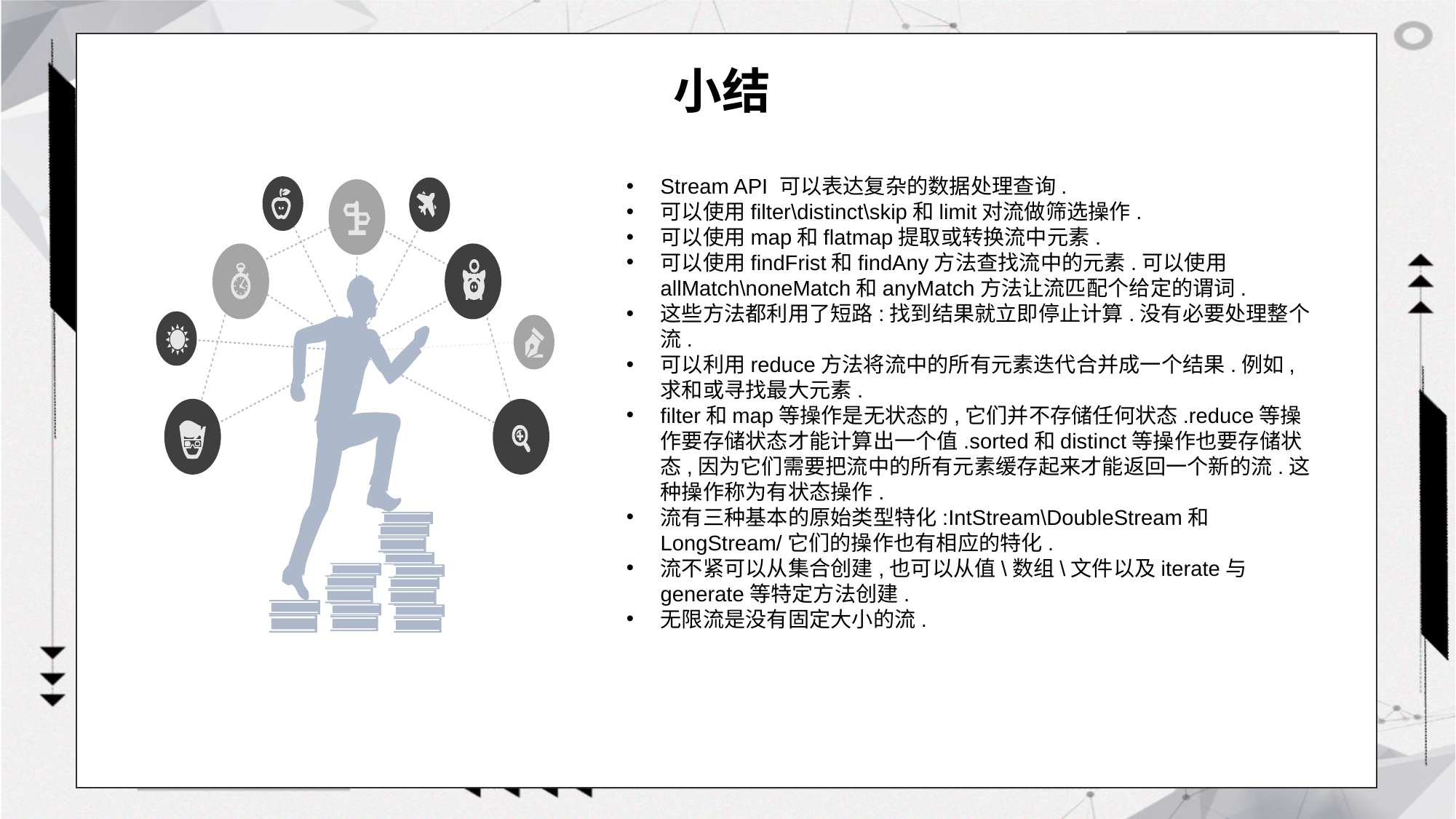

# 小结
Stream API 可以表达复杂的数据处理查询.
可以使用filter\distinct\skip和limit对流做筛选操作.
可以使用map和flatmap提取或转换流中元素.
可以使用findFrist和findAny方法查找流中的元素.可以使用allMatch\noneMatch和anyMatch方法让流匹配个给定的谓词.
这些方法都利用了短路:找到结果就立即停止计算.没有必要处理整个流.
可以利用reduce方法将流中的所有元素迭代合并成一个结果.例如,求和或寻找最大元素.
filter和map等操作是无状态的,它们并不存储任何状态.reduce等操作要存储状态才能计算出一个值.sorted和distinct等操作也要存储状态,因为它们需要把流中的所有元素缓存起来才能返回一个新的流.这种操作称为有状态操作.
流有三种基本的原始类型特化:IntStream\DoubleStream和LongStream/它们的操作也有相应的特化.
流不紧可以从集合创建,也可以从值\数组\文件以及iterate与generate等特定方法创建.
无限流是没有固定大小的流.